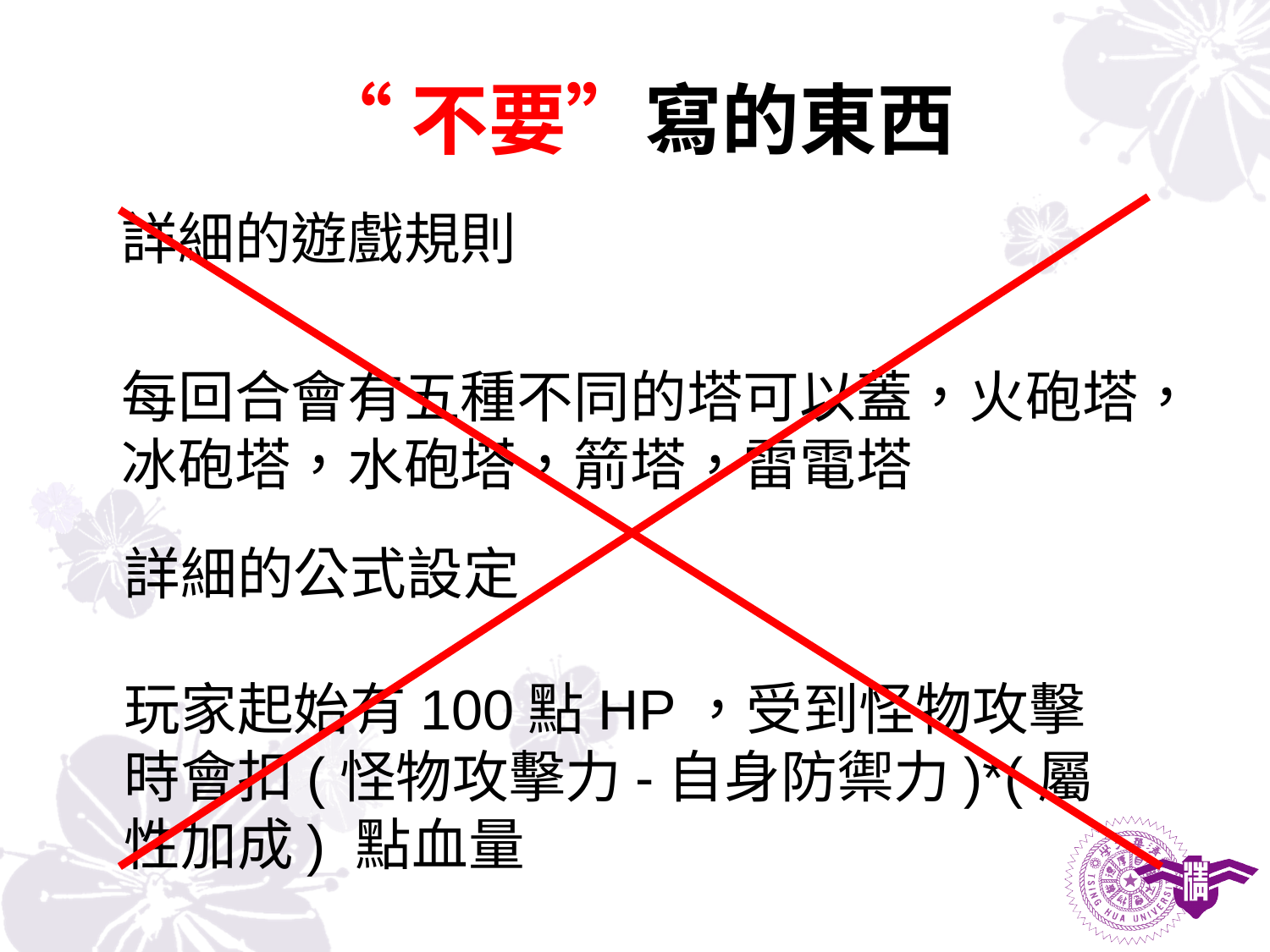

# “不要”寫的東西
詳細的遊戲規則

每回合會有五種不同的塔可以蓋，火砲塔，冰砲塔，水砲塔，箭塔，雷電塔

詳細的公式設定

玩家起始有100點HP，受到怪物攻擊時會扣(怪物攻擊力-自身防禦力)*(屬性加成) 點血量